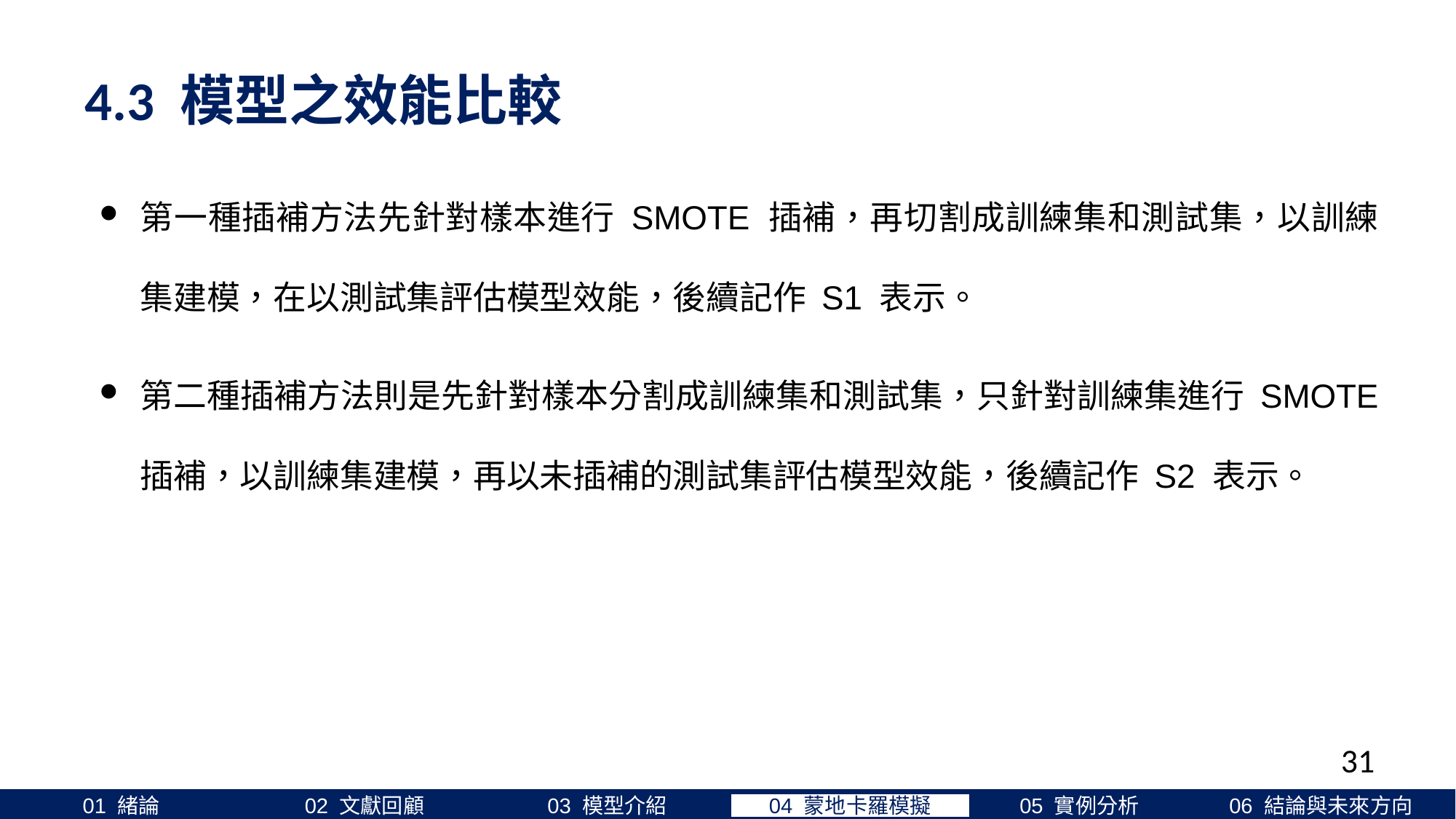

4.3 模型之效能比較

第一種插補方法先針對樣本進行 SMOTE 插補，再切割成訓練集和測試集，以訓練集建模，在以測試集評估模型效能，後續記作 S1 表示。
第二種插補方法則是先針對樣本分割成訓練集和測試集，只針對訓練集進行 SMOTE 插補，以訓練集建模，再以未插補的測試集評估模型效能，後續記作 S2 表示。